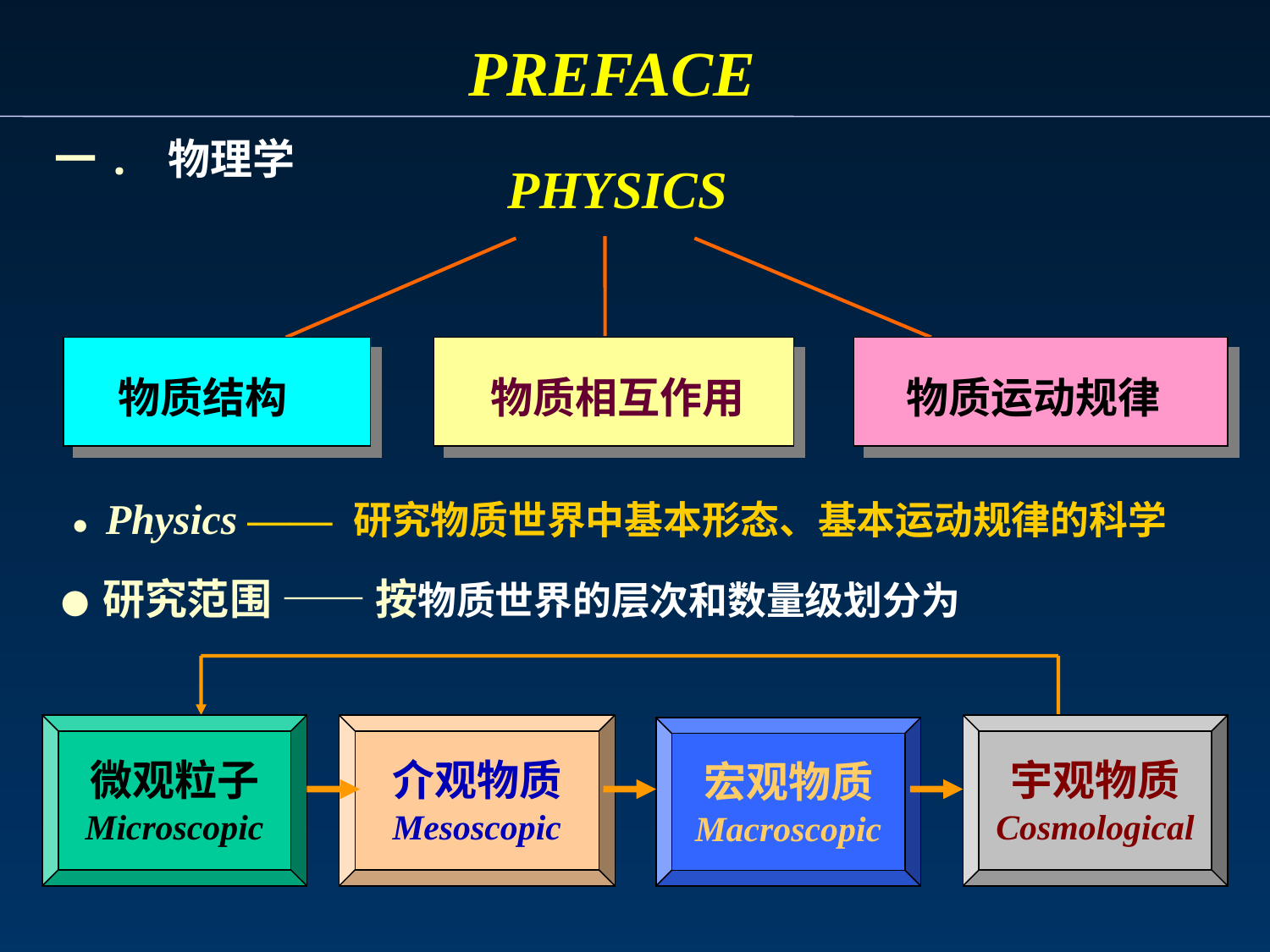

PREFACE

一. 物理学
PHYSICS

物质结构

物质相互作用

物质运动规律
 ● Physics —— 研究物质世界中基本形态、基本运动规律的科学
 ● 研究范围 —— 按物质世界的层次和数量级划分为

微观粒子
Microscopic
介观物质
Mesoscopic
宇观物质
Cosmological
宏观物质
Macroscopic